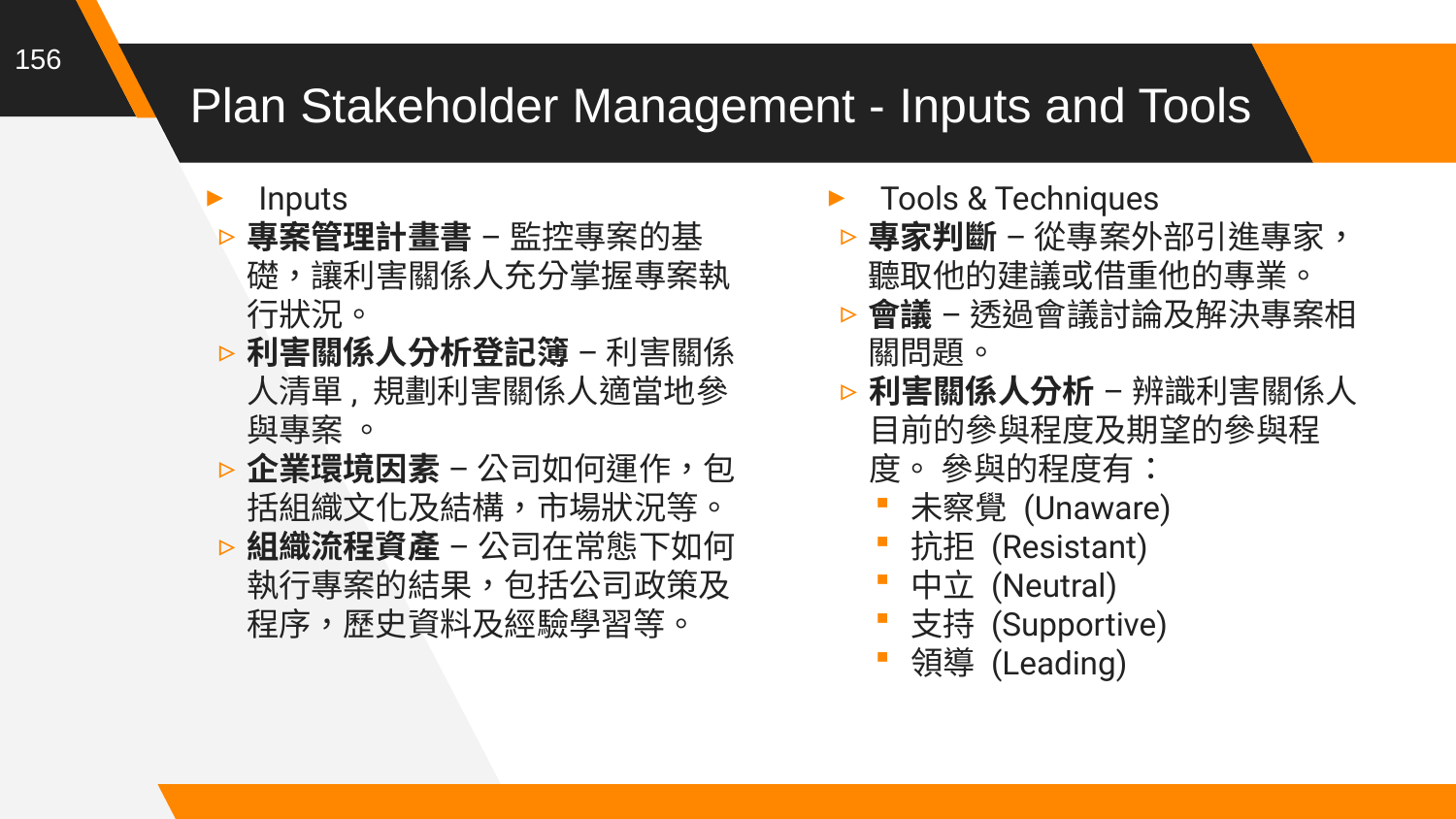

156
# Plan Stakeholder Management - Inputs and Tools
Inputs
專案管理計畫書 – 監控專案的基礎，讓利害關係人充分掌握專案執行狀況。
利害關係人分析登記簿 – 利害關係人清單, 規劃利害關係人適當地參與專案 。
企業環境因素 – 公司如何運作，包括組織文化及結構，市場狀況等。
組織流程資產 – 公司在常態下如何執行專案的結果，包括公司政策及程序，歷史資料及經驗學習等。
Tools & Techniques
專家判斷 – 從專案外部引進專家，聽取他的建議或借重他的專業。
會議 – 透過會議討論及解決專案相關問題。
利害關係人分析 – 辨識利害關係人目前的參與程度及期望的參與程度。 參與的程度有：
未察覺 (Unaware)
抗拒 (Resistant)
中立 (Neutral)
支持 (Supportive)
領導 (Leading)